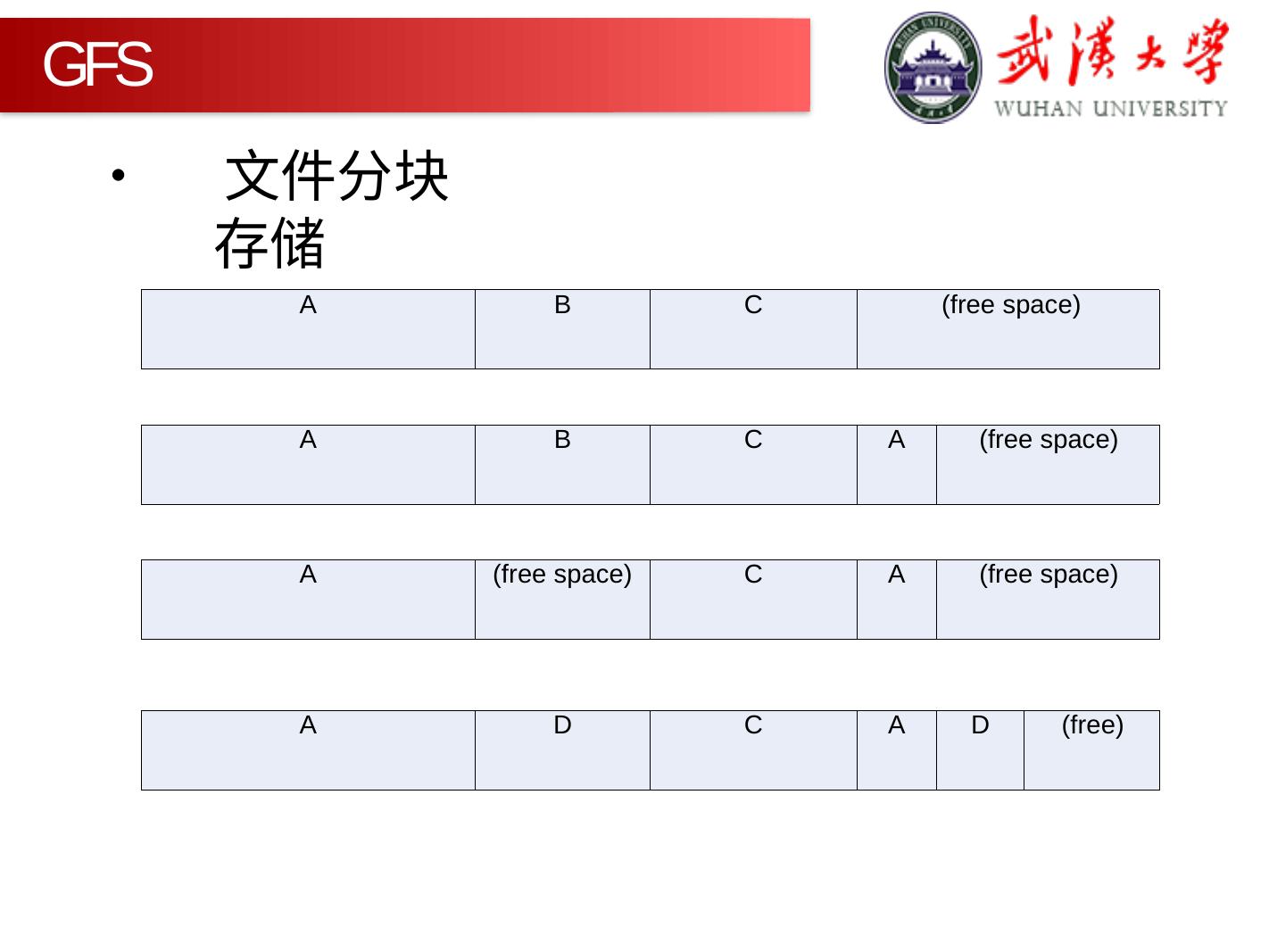

GFS
•	文件分块存储
| A | B | C | (free space) |
| --- | --- | --- | --- |
| A | B | C | A | (free space) |
| --- | --- | --- | --- | --- |
| A | (free space) | C | A | (free space) |
| --- | --- | --- | --- | --- |
| A | D | C | A | D | (free) |
| --- | --- | --- | --- | --- | --- |